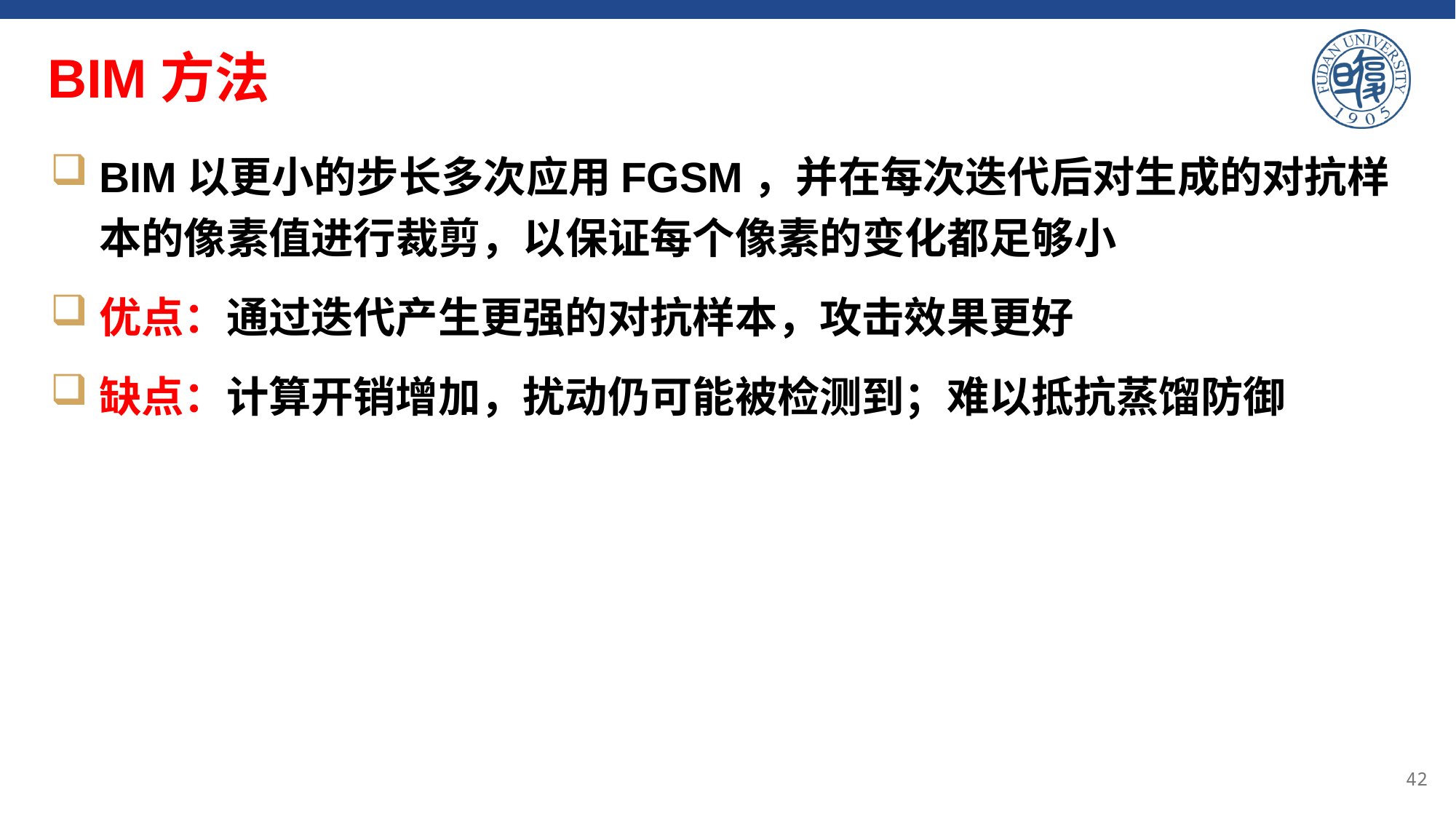

# BIM方法
BIM以更小的步长多次应用FGSM，并在每次迭代后对生成的对抗样本的像素值进行裁剪，以保证每个像素的变化都足够小
优点：通过迭代产生更强的对抗样本，攻击效果更好
缺点：计算开销增加，扰动仍可能被检测到；难以抵抗蒸馏防御